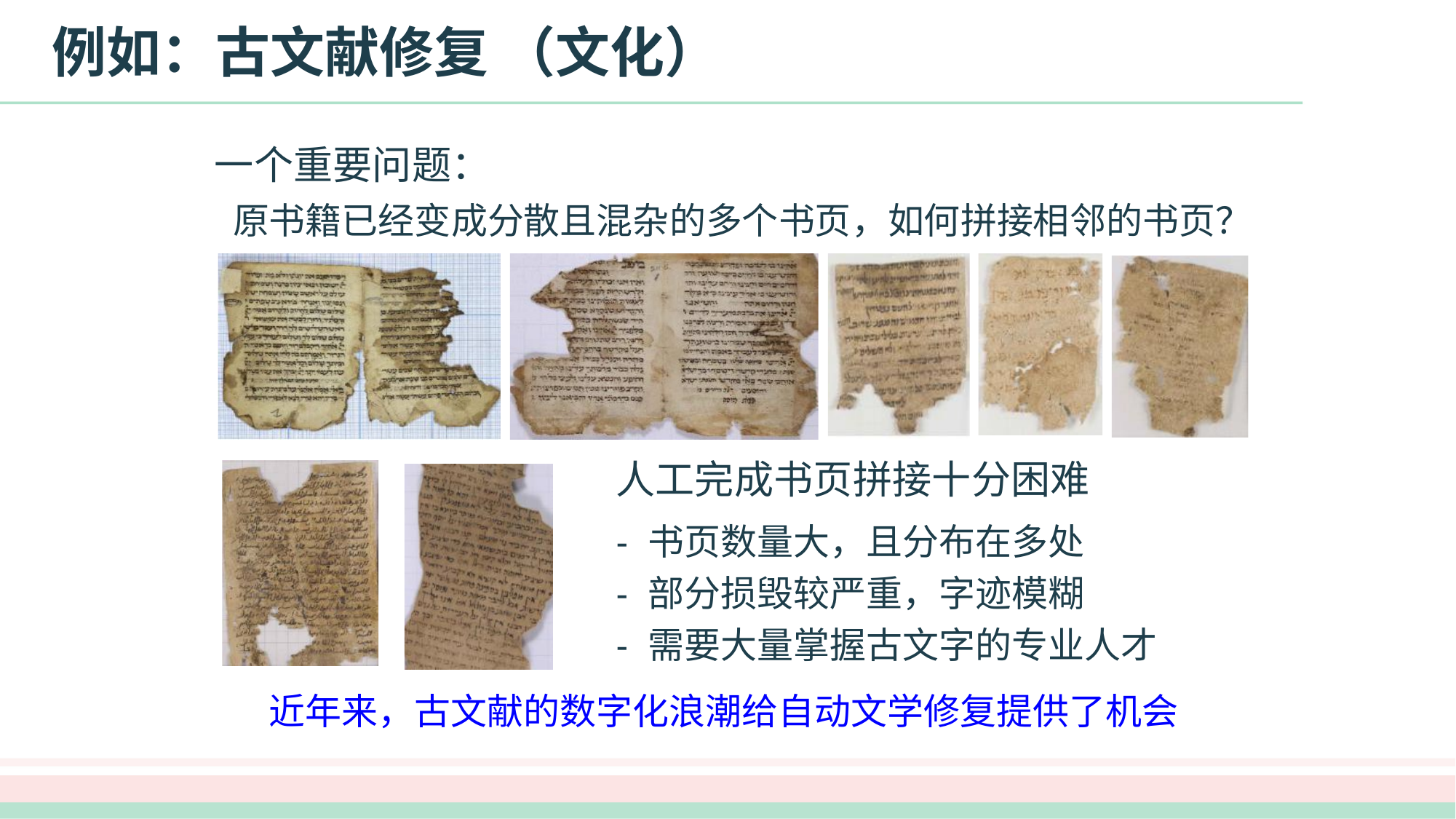

# 例如：古文献修复 （文化）
一个重要问题：

原书籍已经变成分散且混杂的多个书页，如何拼接相邻的书页？

人工完成书页拼接十分困难

- 书页数量大，且分布在多处

- 部分损毁较严重，字迹模糊

- 需要大量掌握古文字的专业人才

近年来，古文献的数字化浪潮给自动文学修复提供了机会